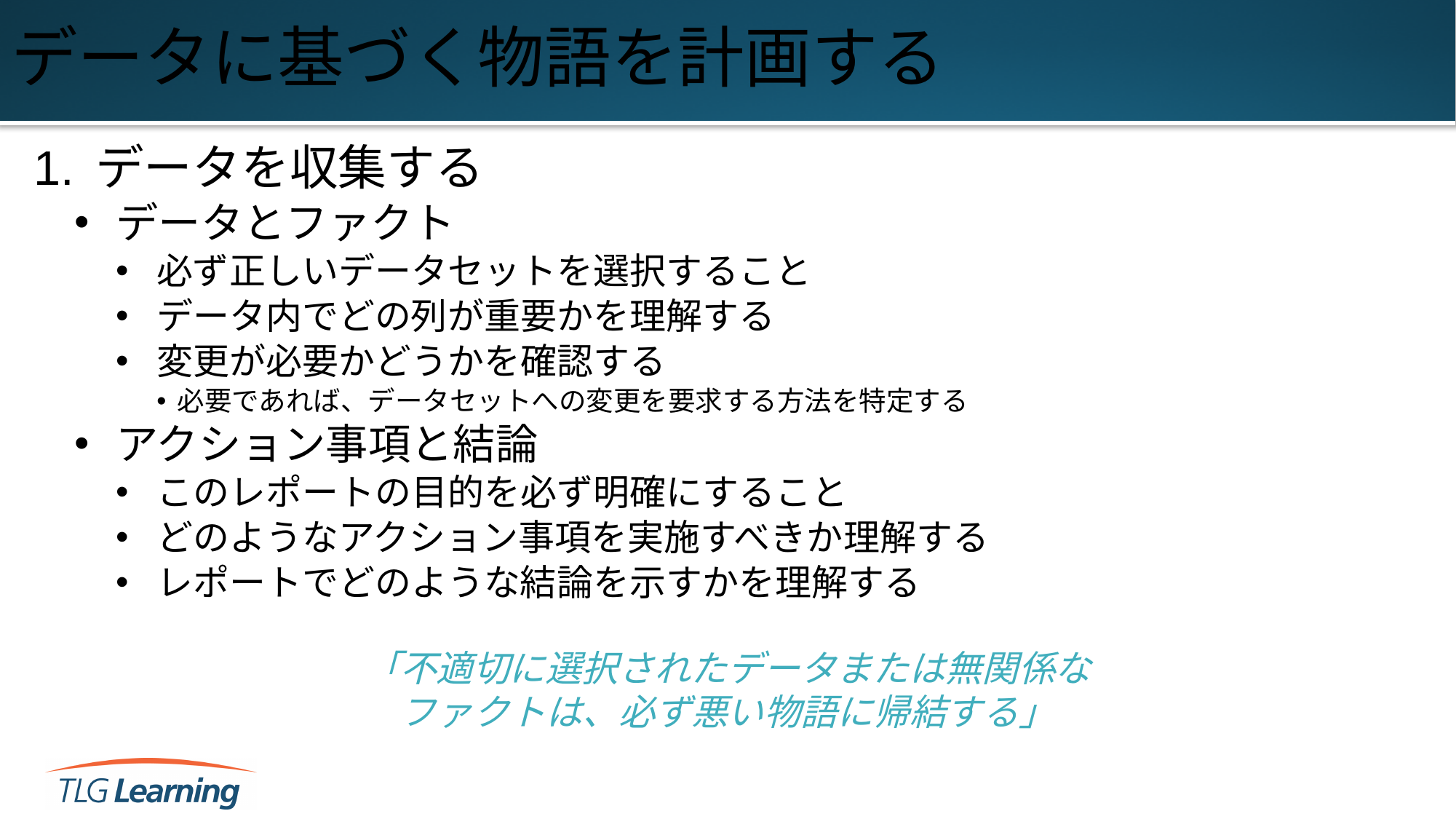

# データに基づく物語を計画する
データを収集する
データとファクト
必ず正しいデータセットを選択すること
データ内でどの列が重要かを理解する
変更が必要かどうかを確認する
必要であれば、データセットへの変更を要求する方法を特定する
アクション事項と結論
このレポートの目的を必ず明確にすること
どのようなアクション事項を実施すべきか理解する
レポートでどのような結論を示すかを理解する

「不適切に選択されたデータまたは無関係な
ファクトは、必ず悪い物語に帰結する」